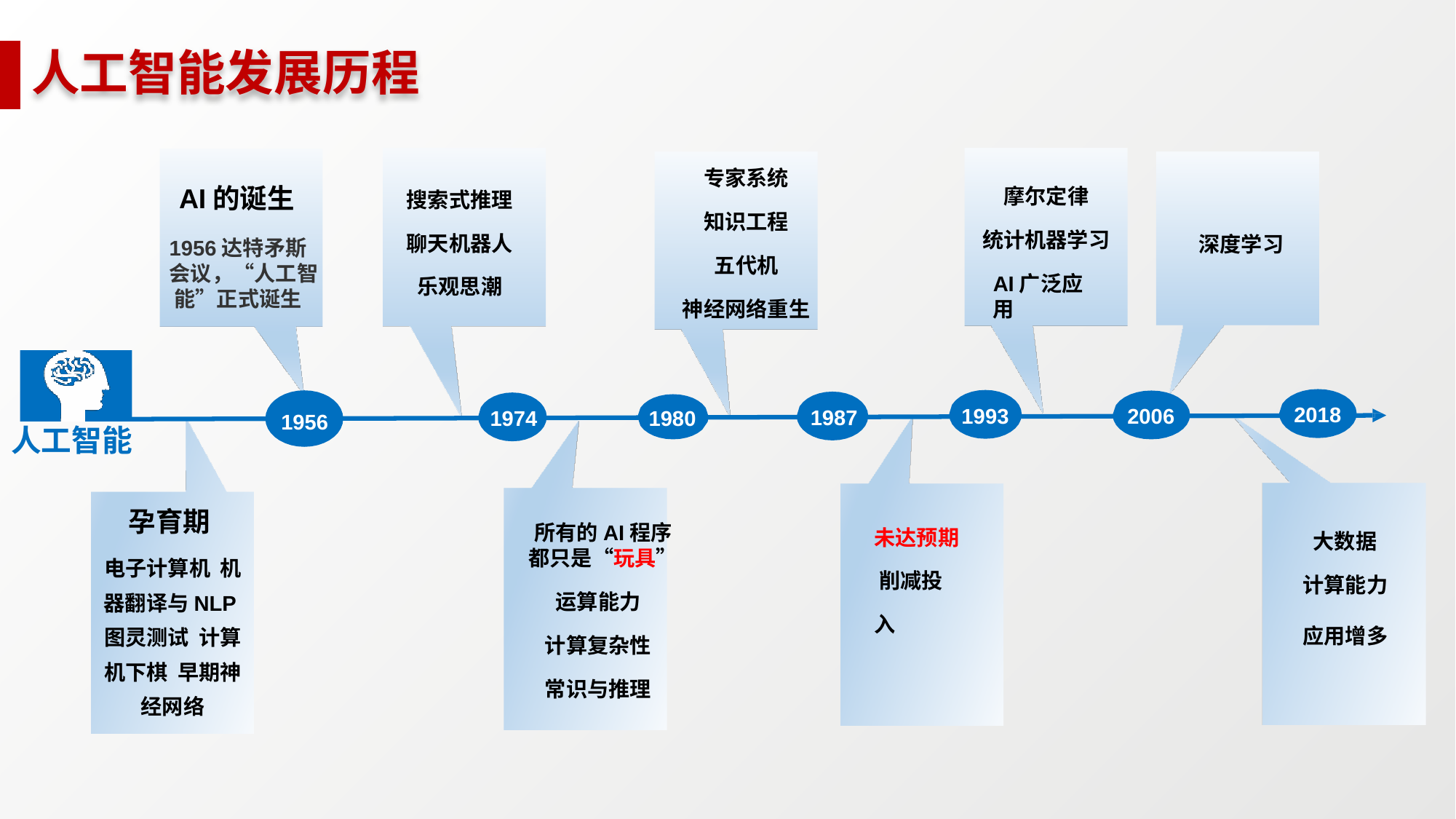

# 人工智能发展历程

专家系统
AI的诞生
1956达特矛斯  会议，“人工智  能”正式诞生
摩尔定律
搜索式推理
聊天机器人
知识工程
统计机器学习
深度学习
五代机
AI广泛应用
乐观思潮
神经网络重生

2018
1993
2006
1987
1974
1980
1956

人工智能
孕育期
电子计算机  机器翻译与NLP  图灵测试  计算机下棋  早期神经网络
未达预期  削减投入
所有的AI程序  都只是“玩具”
大数据
计算能力
运算能力
应用增多
计算复杂性
常识与推理